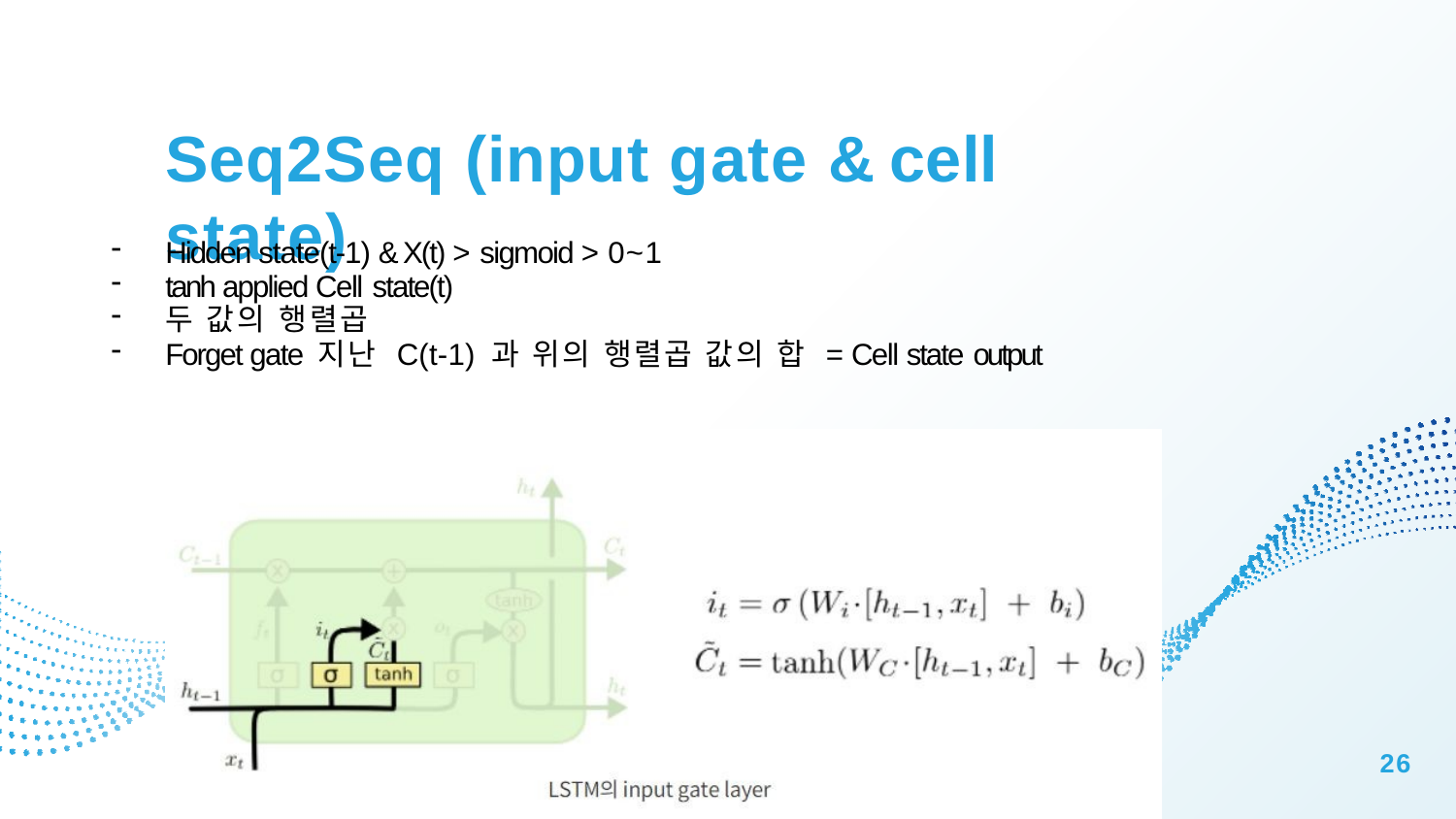

# Seq2Seq (input gate & cell state)
Hidden state(t-1) & X(t) > sigmoid > 0~1
tanh applied Cell state(t)
두 값의 행렬곱
Forget gate 지난 C(t-1) 과 위의 행렬곱 값의 합 = Cell state output

26